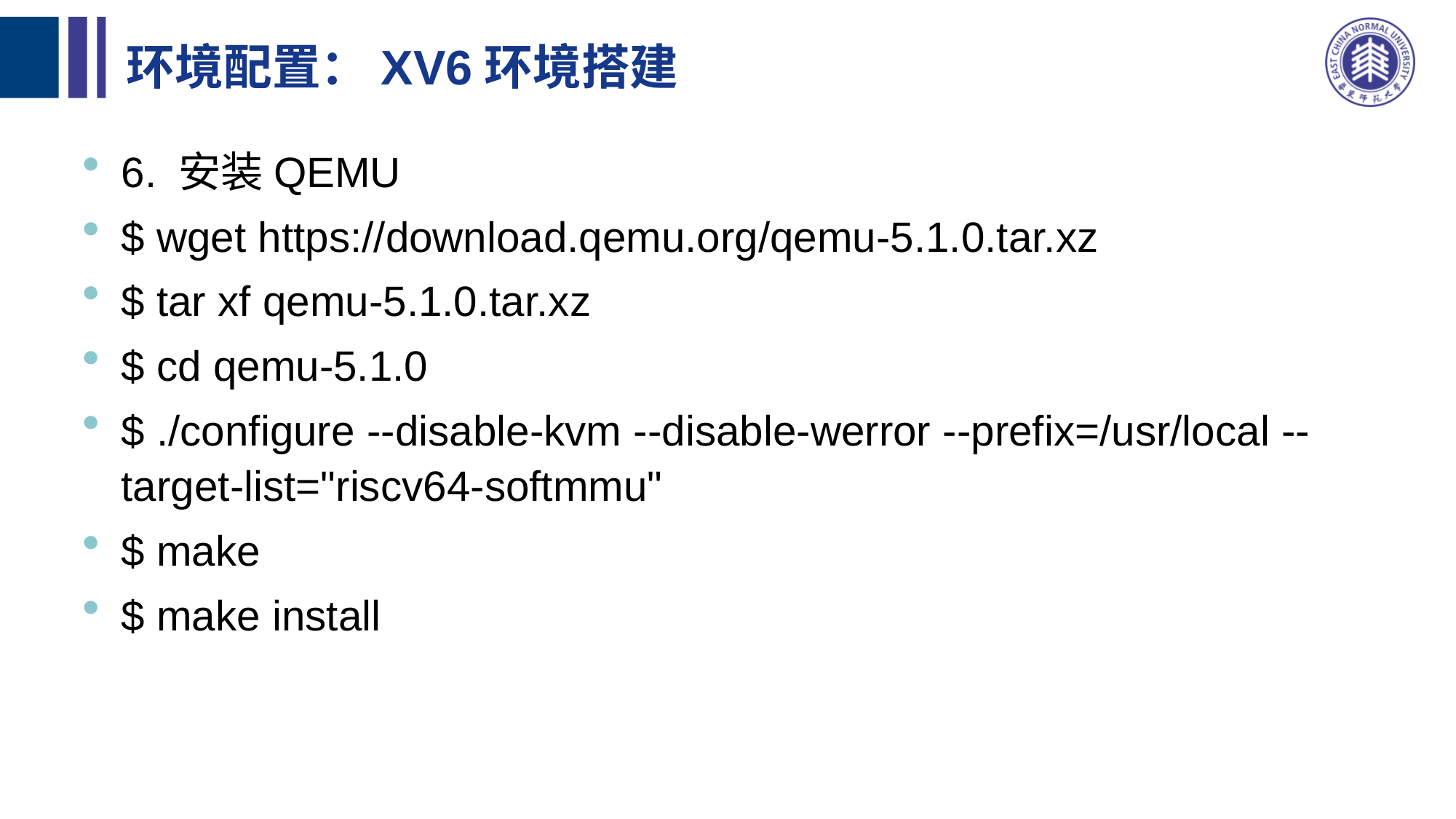

# 环境配置：XV6环境搭建
6. 安装QEMU
$ wget https://download.qemu.org/qemu-5.1.0.tar.xz
$ tar xf qemu-5.1.0.tar.xz
$ cd qemu-5.1.0
$ ./configure --disable-kvm --disable-werror --prefix=/usr/local --target-list="riscv64-softmmu"
$ make
$ make install